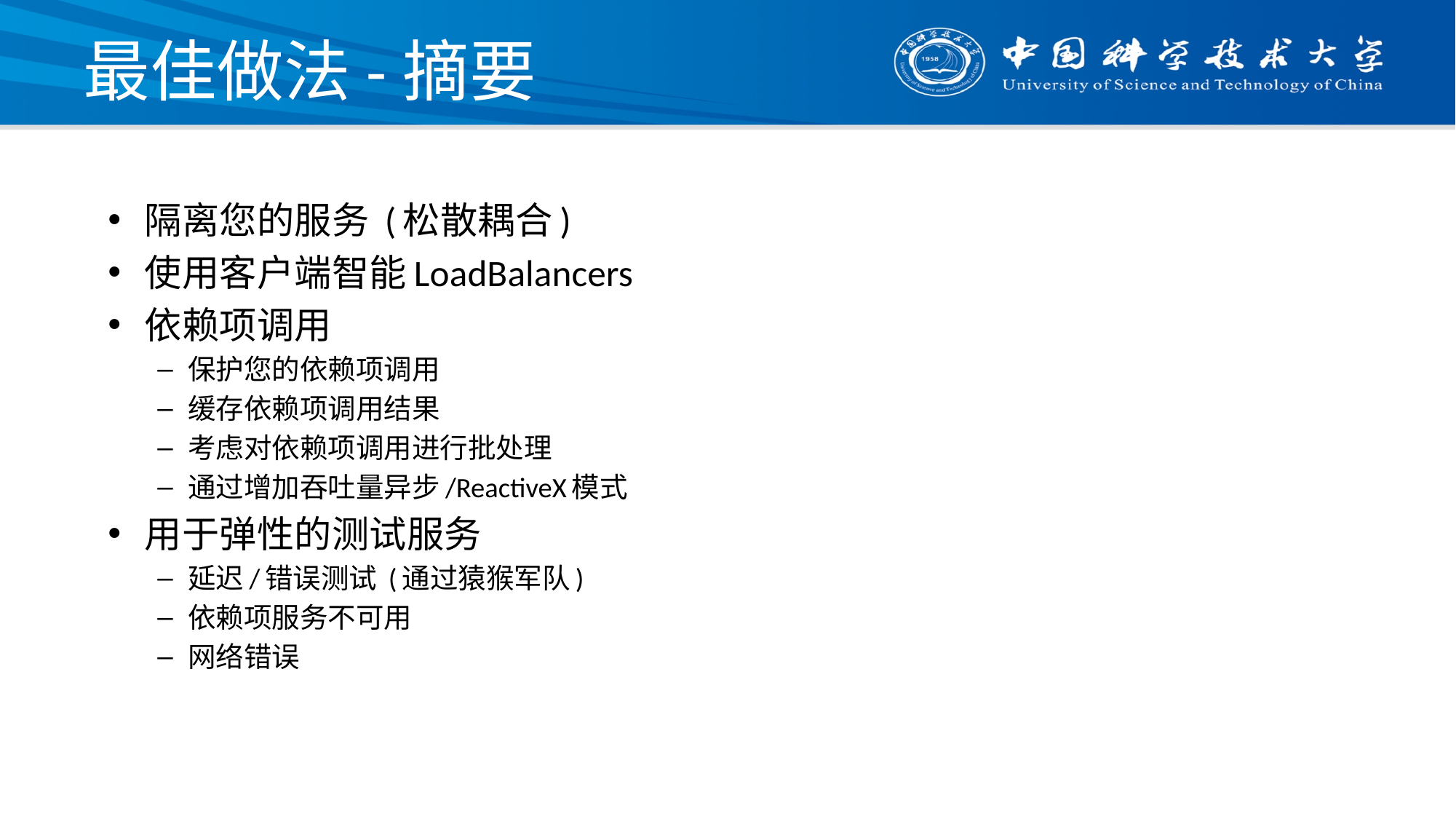

# 最佳做法-摘要
隔离您的服务 (松散耦合)
使用客户端智能LoadBalancers
依赖项调用
保护您的依赖项调用
缓存依赖项调用结果
考虑对依赖项调用进行批处理
通过增加吞吐量异步/ReactiveX模式
用于弹性的测试服务
延迟/错误测试 (通过猿猴军队)
依赖项服务不可用
网络错误